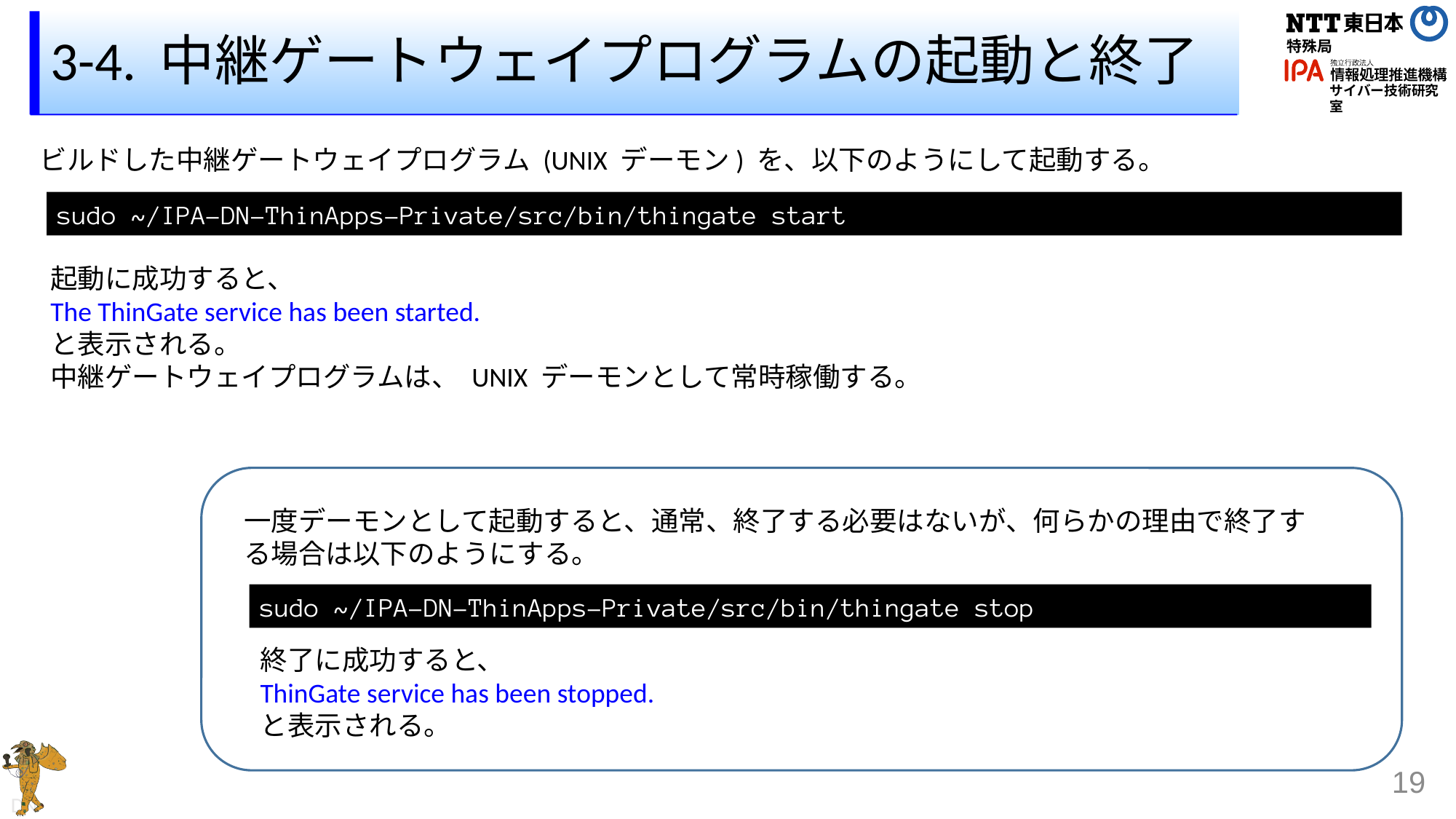

# 3-4. 中継ゲートウェイプログラムの起動と終了
ビルドした中継ゲートウェイプログラム (UNIX デーモン) を、以下のようにして起動する。
sudo ~/IPA-DN-ThinApps-Private/src/bin/thingate start
起動に成功すると、
The ThinGate service has been started.
と表示される。
中継ゲートウェイプログラムは、 UNIX デーモンとして常時稼働する。

一度デーモンとして起動すると、通常、終了する必要はないが、何らかの理由で終了する場合は以下のようにする。
sudo ~/IPA-DN-ThinApps-Private/src/bin/thingate stop
終了に成功すると、
ThinGate service has been stopped.
と表示される。
19